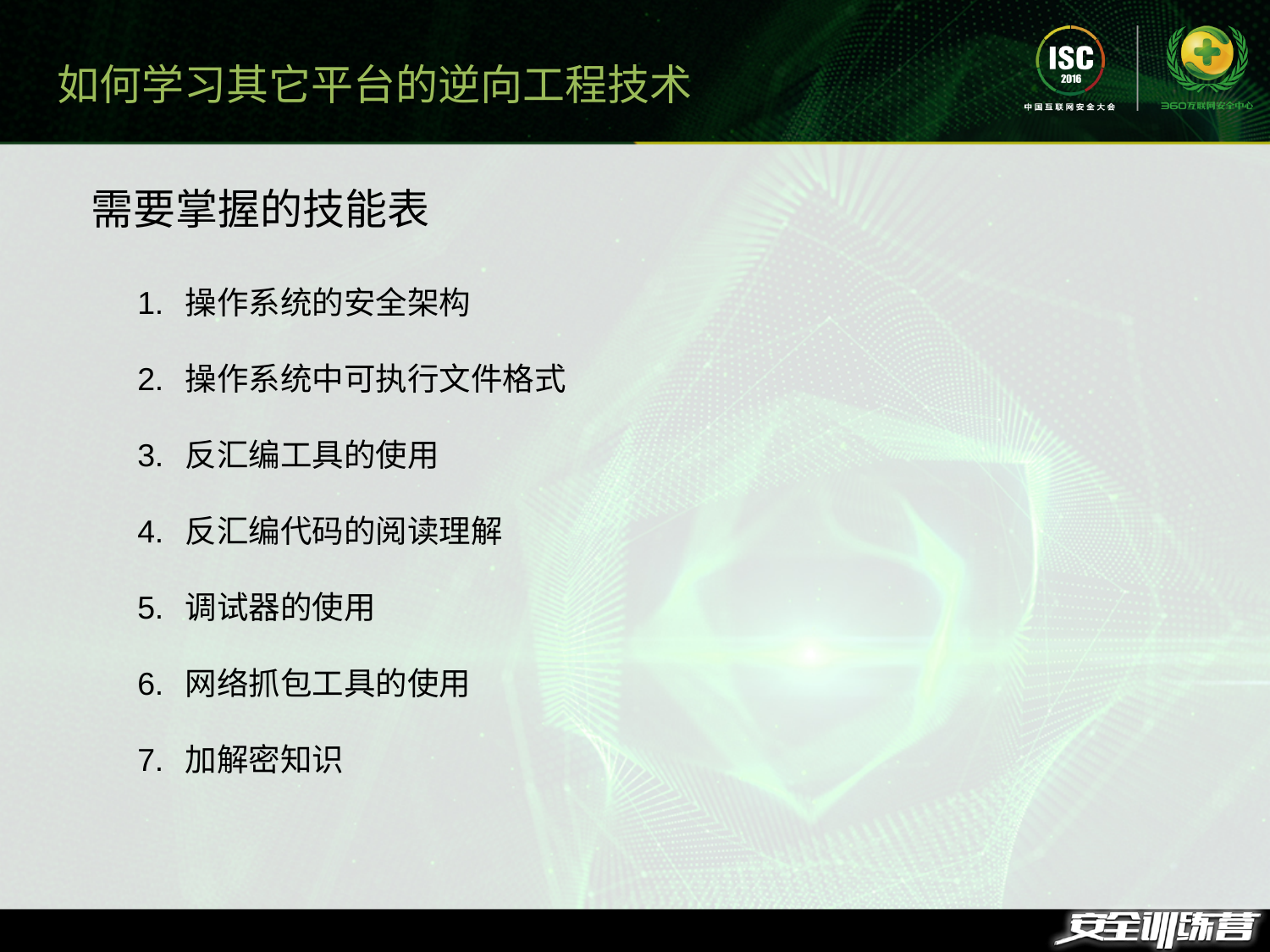

如何学习其它平台的逆向工程技术
需要掌握的技能表
操作系统的安全架构

操作系统中可执行文件格式

反汇编工具的使用

反汇编代码的阅读理解

调试器的使用

网络抓包工具的使用

加解密知识